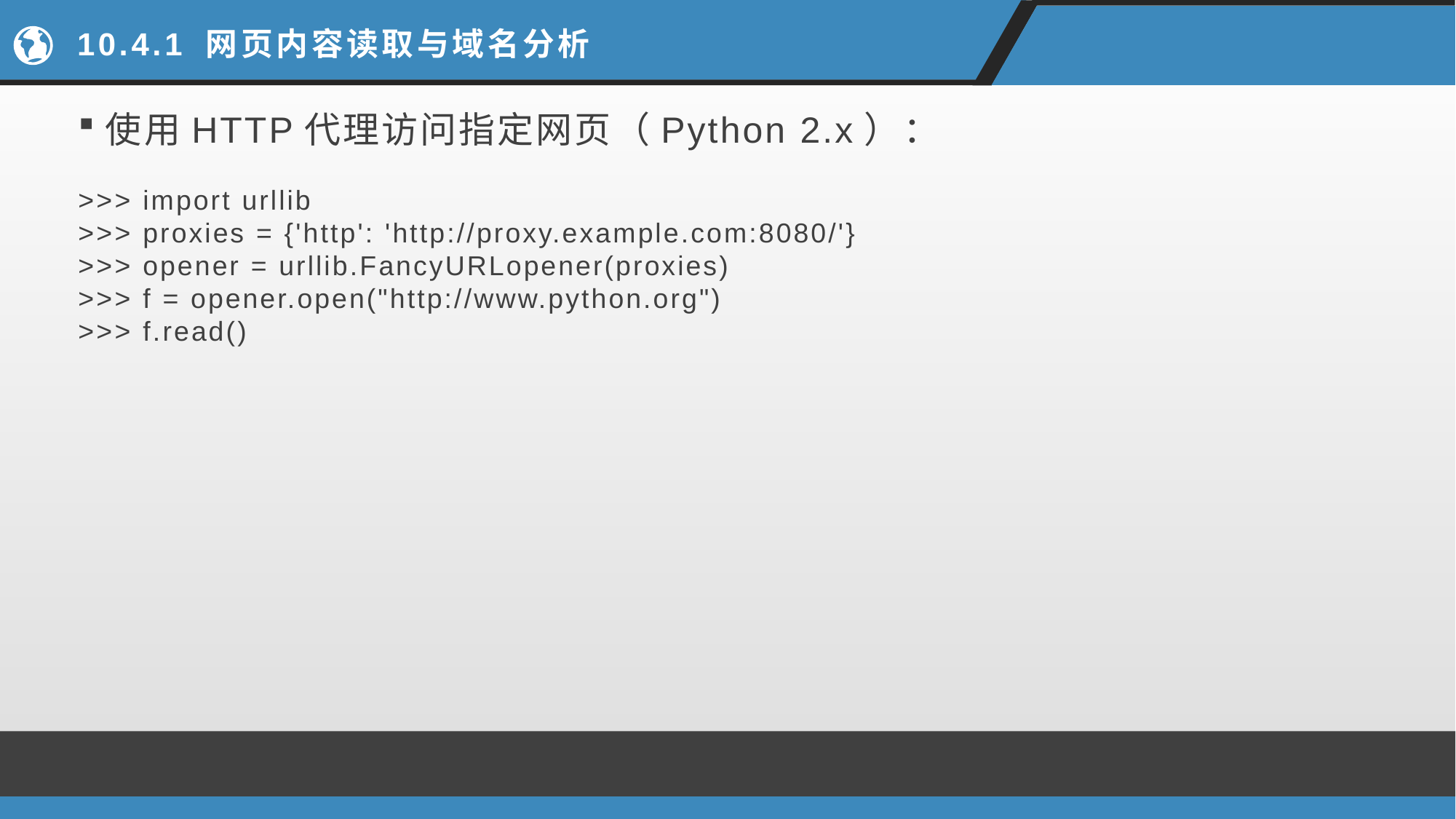

# 10.4.1 网页内容读取与域名分析

使用HTTP代理访问指定网页（Python 2.x）：

>>> import urllib
>>> proxies = {'http': 'http://proxy.example.com:8080/'}
>>> opener = urllib.FancyURLopener(proxies)
>>> f = opener.open("http://www.python.org")
>>> f.read()